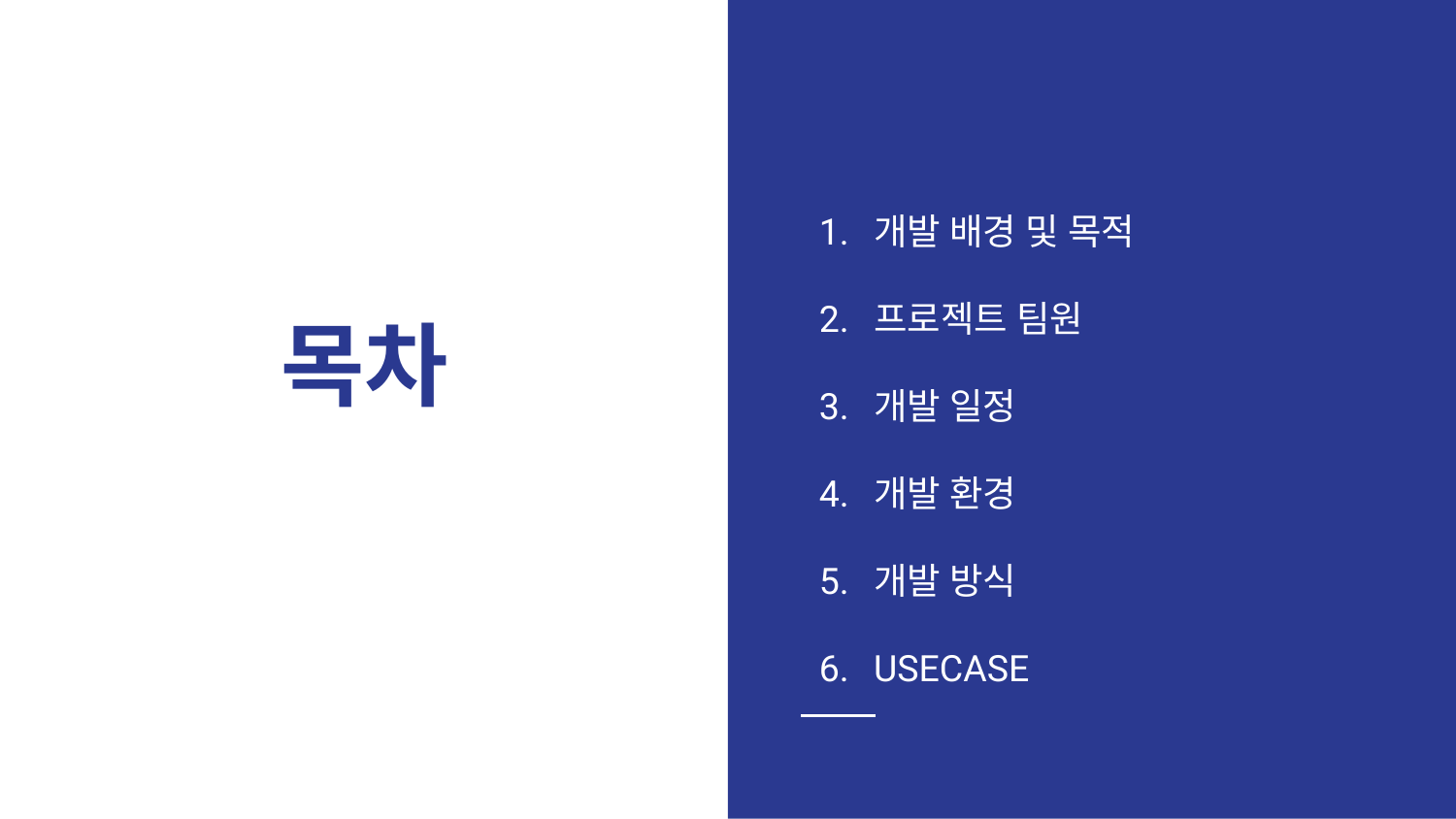

개발 배경 및 목적
프로젝트 팀원
개발 일정
개발 환경
개발 방식
USECASE
# 목차